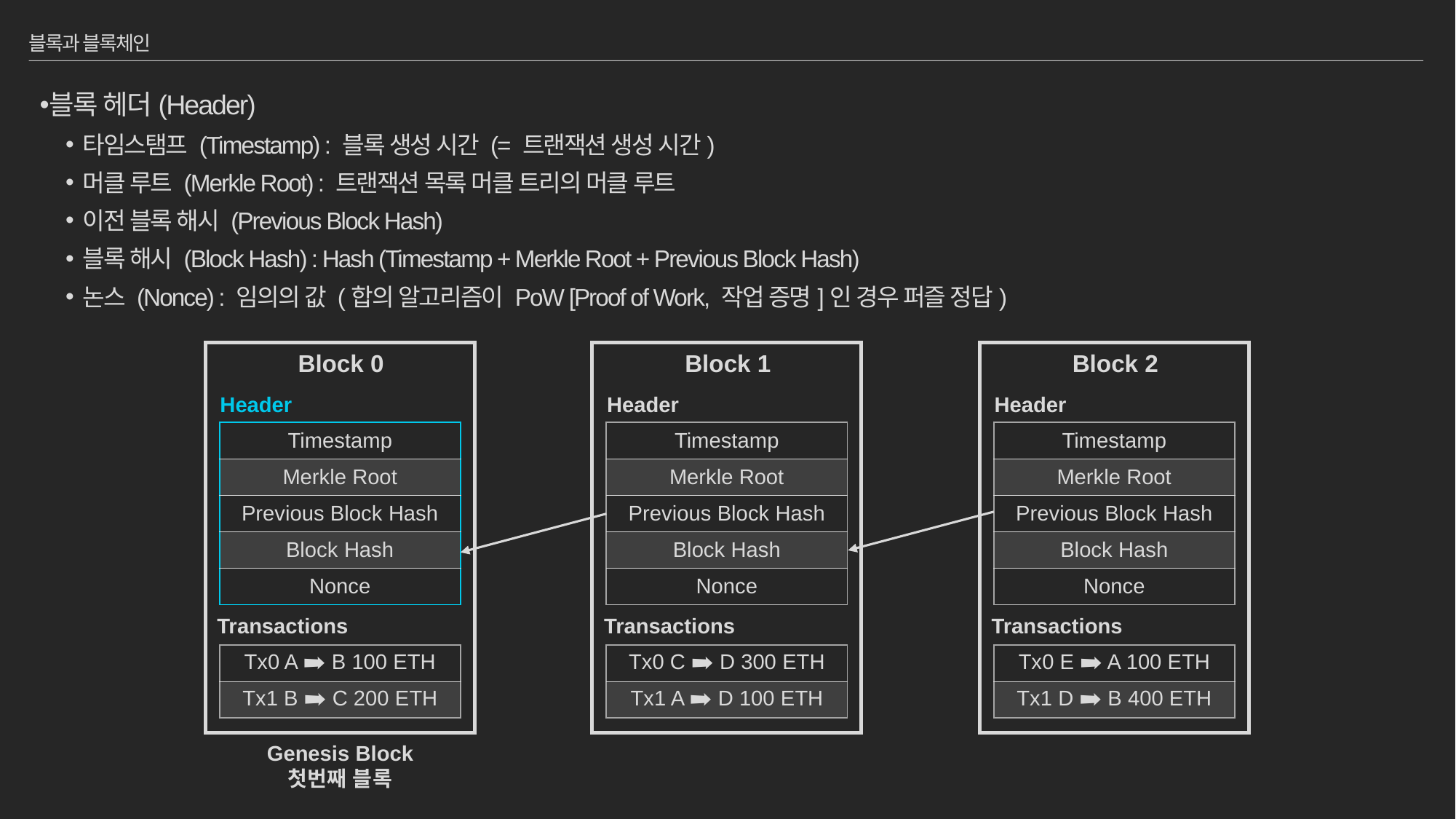

# 블록과 블록체인
블록 헤더(Header)
타임스탬프 (Timestamp) : 블록 생성 시간 (= 트랜잭션 생성 시간)
머클 루트 (Merkle Root) : 트랜잭션 목록 머클 트리의 머클 루트
이전 블록 해시 (Previous Block Hash)
블록 해시 (Block Hash) : Hash (Timestamp + Merkle Root + Previous Block Hash)
논스 (Nonce) : 임의의 값 (합의 알고리즘이 PoW [Proof of Work, 작업 증명]인 경우 퍼즐 정답)

Block 0
Block 1
Block 2
Header
Header
Header
| Timestamp |
| --- |
| Merkle Root |
| Previous Block Hash |
| Block Hash |
| Nonce |
| Timestamp |
| --- |
| Merkle Root |
| Previous Block Hash |
| Block Hash |
| Nonce |
| Timestamp |
| --- |
| Merkle Root |
| Previous Block Hash |
| Block Hash |
| Nonce |
Transactions
Transactions
Transactions
| Tx0 A ➡ B 100 ETH |
| --- |
| Tx1 B ➡ C 200 ETH |
| Tx0 C ➡ D 300 ETH |
| --- |
| Tx1 A ➡ D 100 ETH |
| Tx0 E ➡ A 100 ETH |
| --- |
| Tx1 D ➡ B 400 ETH |
Genesis Block
첫번째 블록